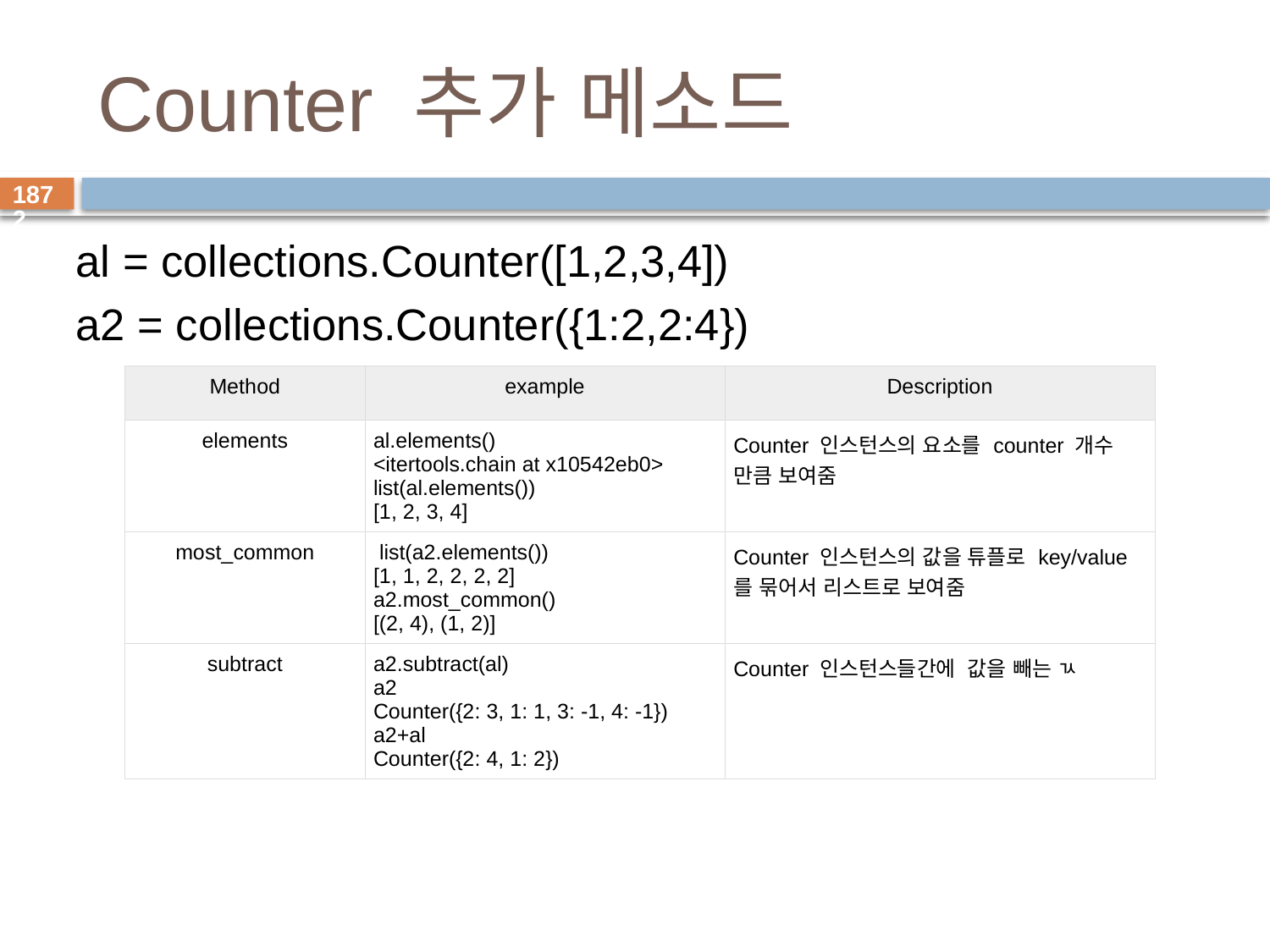

# Counter 추가 메소드
1872
al = collections.Counter([1,2,3,4])
a2 = collections.Counter({1:2,2:4})

| Method | example | Description |
| --- | --- | --- |
| elements | al.elements() <itertools.chain at x10542eb0> list(al.elements()) [1, 2, 3, 4] | Counter 인스턴스의 요소를 counter 개수 만큼 보여줌 |
| most\_common | list(a2.elements()) [1, 1, 2, 2, 2, 2] a2.most\_common() [(2, 4), (1, 2)] | Counter 인스턴스의 값을 튜플로 key/value를 묶어서 리스트로 보여줌 |
| subtract | a2.subtract(al) a2 Counter({2: 3, 1: 1, 3: -1, 4: -1}) a2+al Counter({2: 4, 1: 2}) | Counter 인스턴스들간에 값을 빼는 ㄳ |